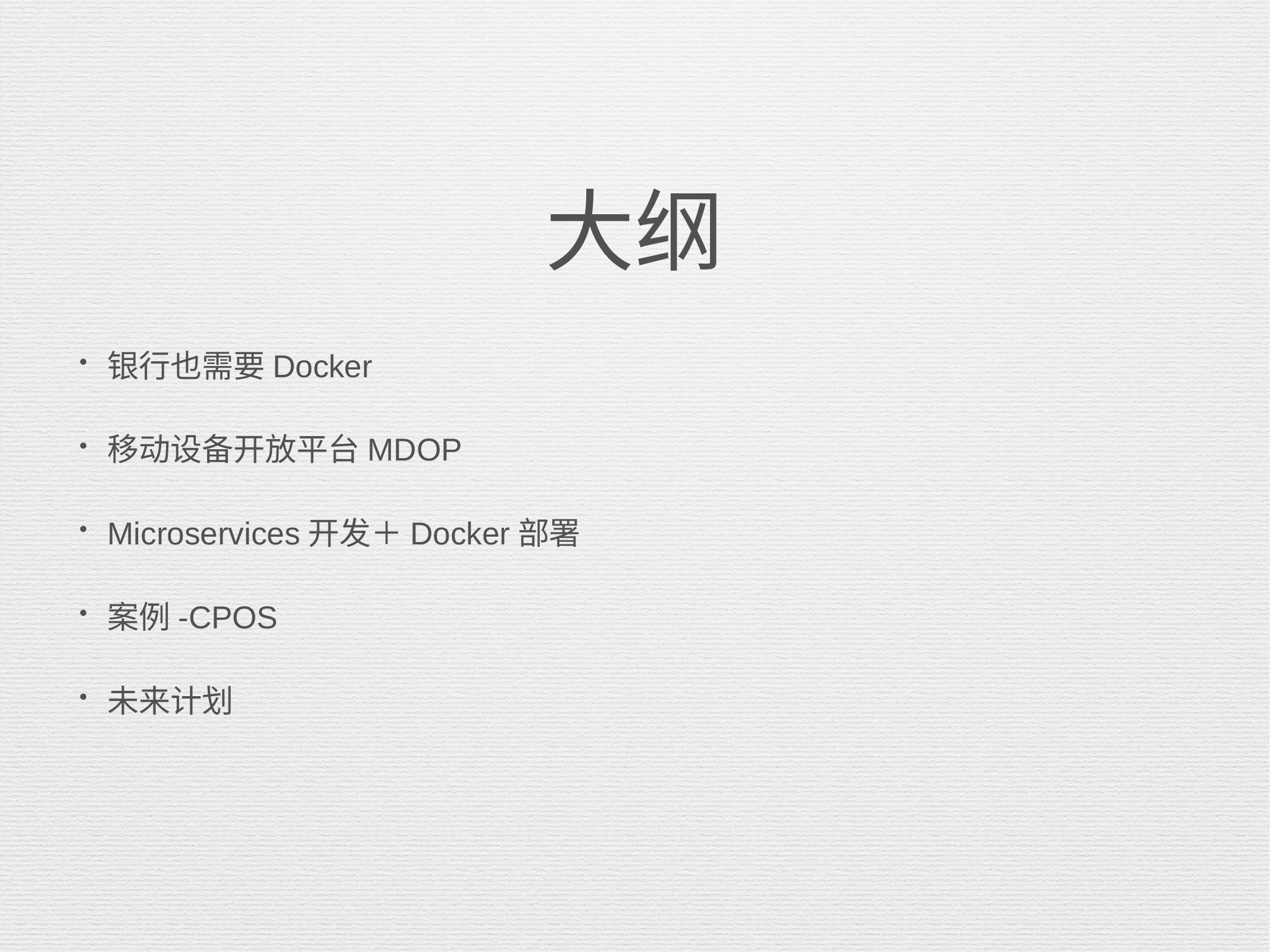

# 大纲
银行也需要Docker
移动设备开放平台MDOP
Microservices开发＋Docker部署
案例-CPOS
未来计划